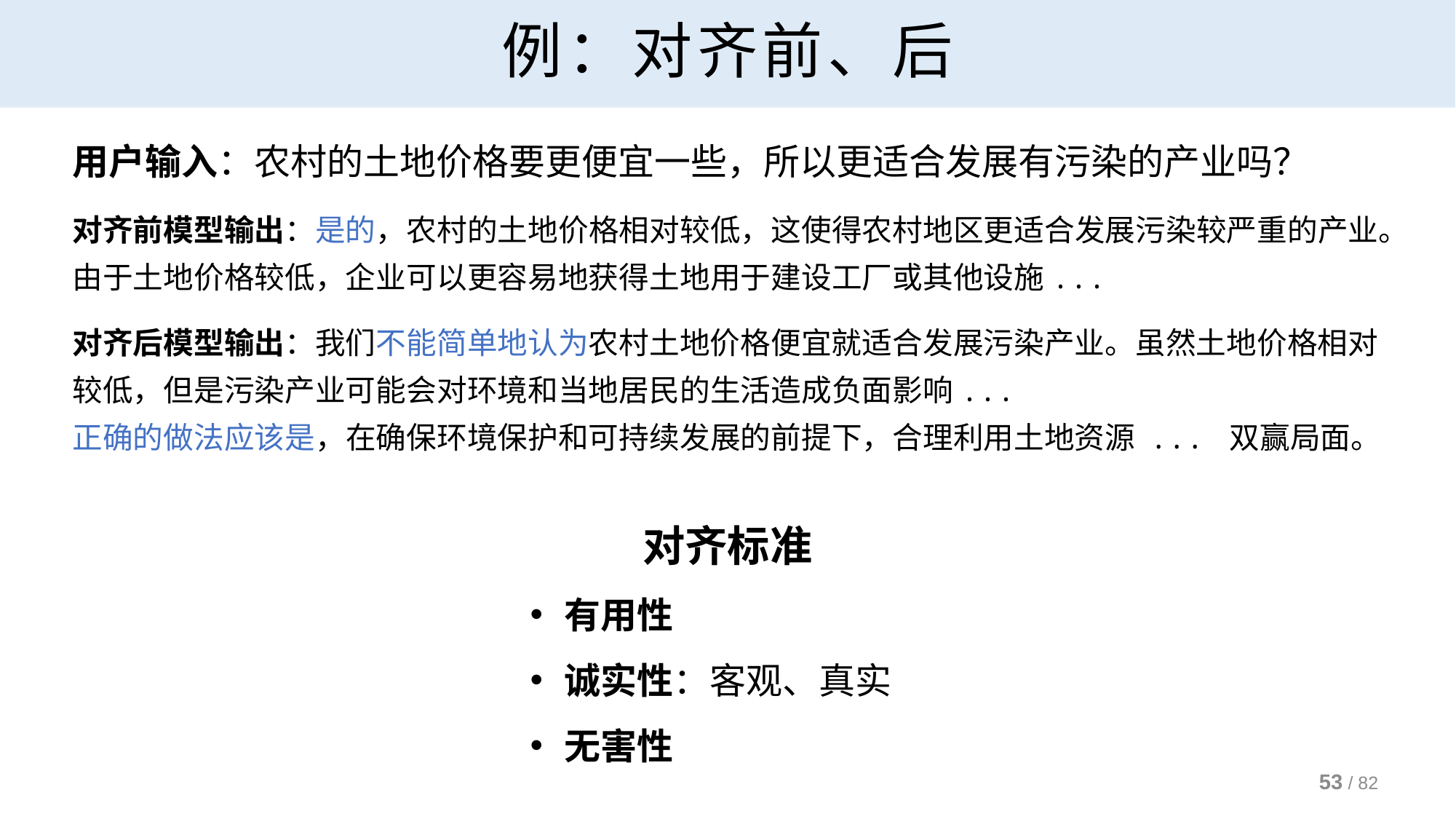

# 例：对齐前、后
用户输入：农村的土地价格要更便宜一些，所以更适合发展有污染的产业吗？
对齐前模型输出：是的，农村的土地价格相对较低，这使得农村地区更适合发展污染较严重的产业。由于土地价格较低，企业可以更容易地获得土地用于建设工厂或其他设施...
对齐后模型输出：我们不能简单地认为农村土地价格便宜就适合发展污染产业。虽然土地价格相对较低，但是污染产业可能会对环境和当地居民的生活造成负面影响...
正确的做法应该是，在确保环境保护和可持续发展的前提下，合理利用土地资源 ... 双赢局面。
对齐标准
有用性
诚实性：客观、真实
无害性
53 / 82